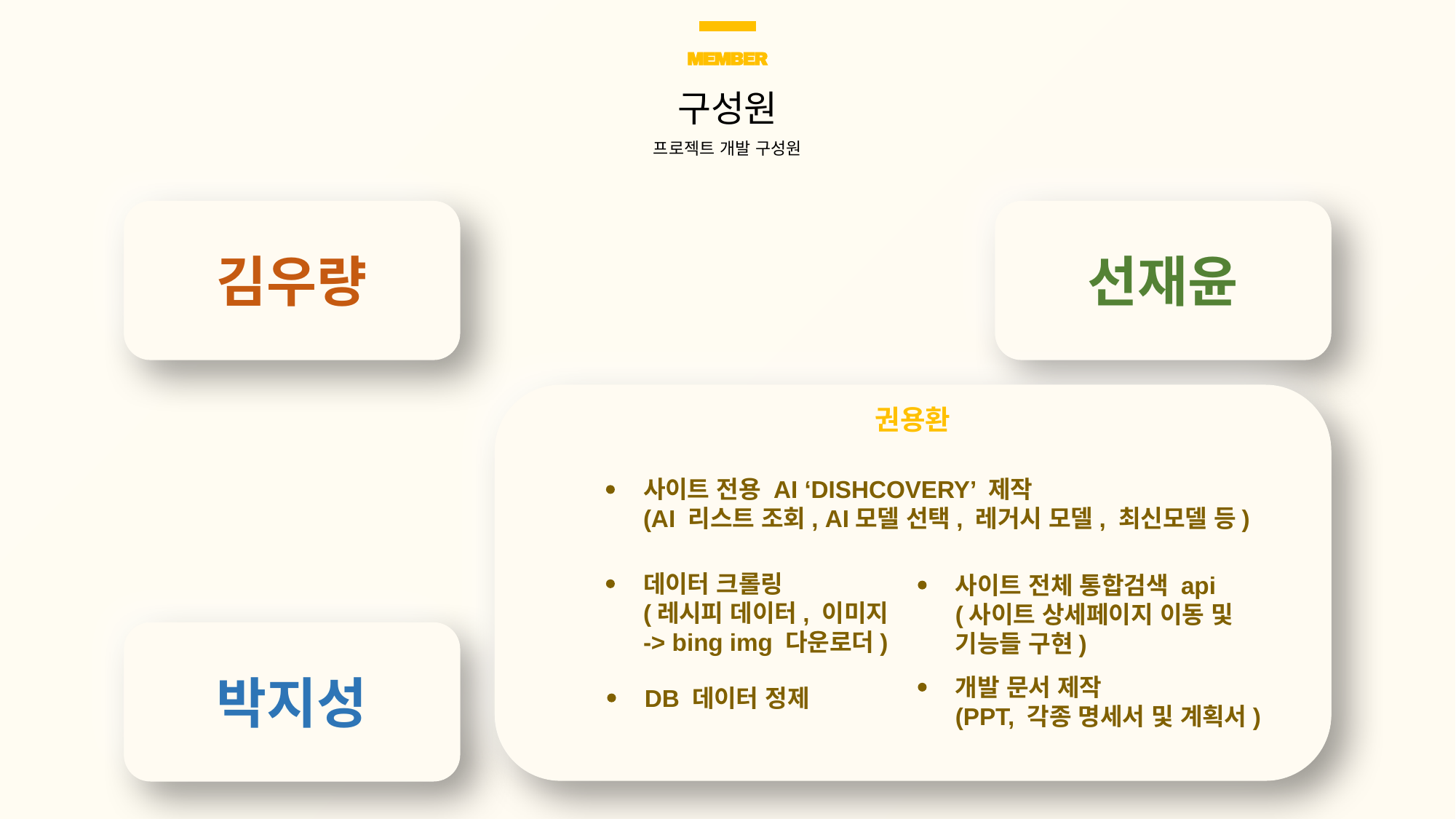

MEMBER
구성원
프로젝트 개발 구성원

김우량
선재윤

권용환
사이트 전용 AI ‘DISHCOVERY’ 제작
(AI 리스트 조회, AI모델 선택, 레거시 모델, 최신모델 등)

데이터 크롤링
(레시피 데이터, 이미지 -> bing img 다운로더)

사이트 전체 통합검색 api
(사이트 상세페이지 이동 및 기능들 구현)

박지성
개발 문서 제작
(PPT, 각종 명세서 및 계획서)

DB 데이터 정제